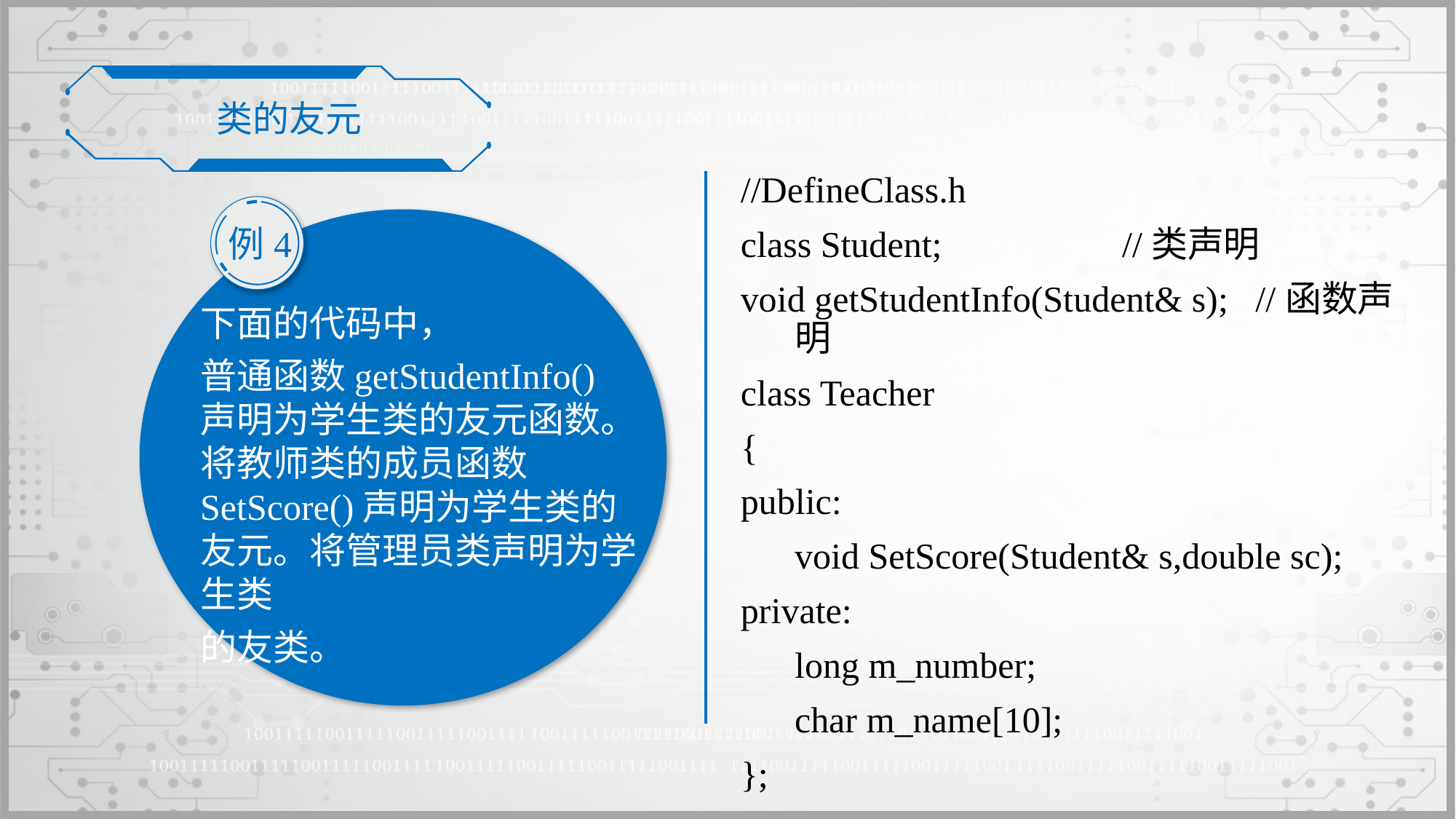

类的友元
//DefineClass.h
class Student;             	//类声明
void getStudentInfo(Student& s);   //函数声明
class Teacher
{
public:
	void SetScore(Student& s,double sc);
private:
	long m_number;
	char m_name[10];
};

例4

下面的代码中，
普通函数getStudentInfo()声明为学生类的友元函数。将教师类的成员函数SetScore()声明为学生类的友元。将管理员类声明为学生类
的友类。